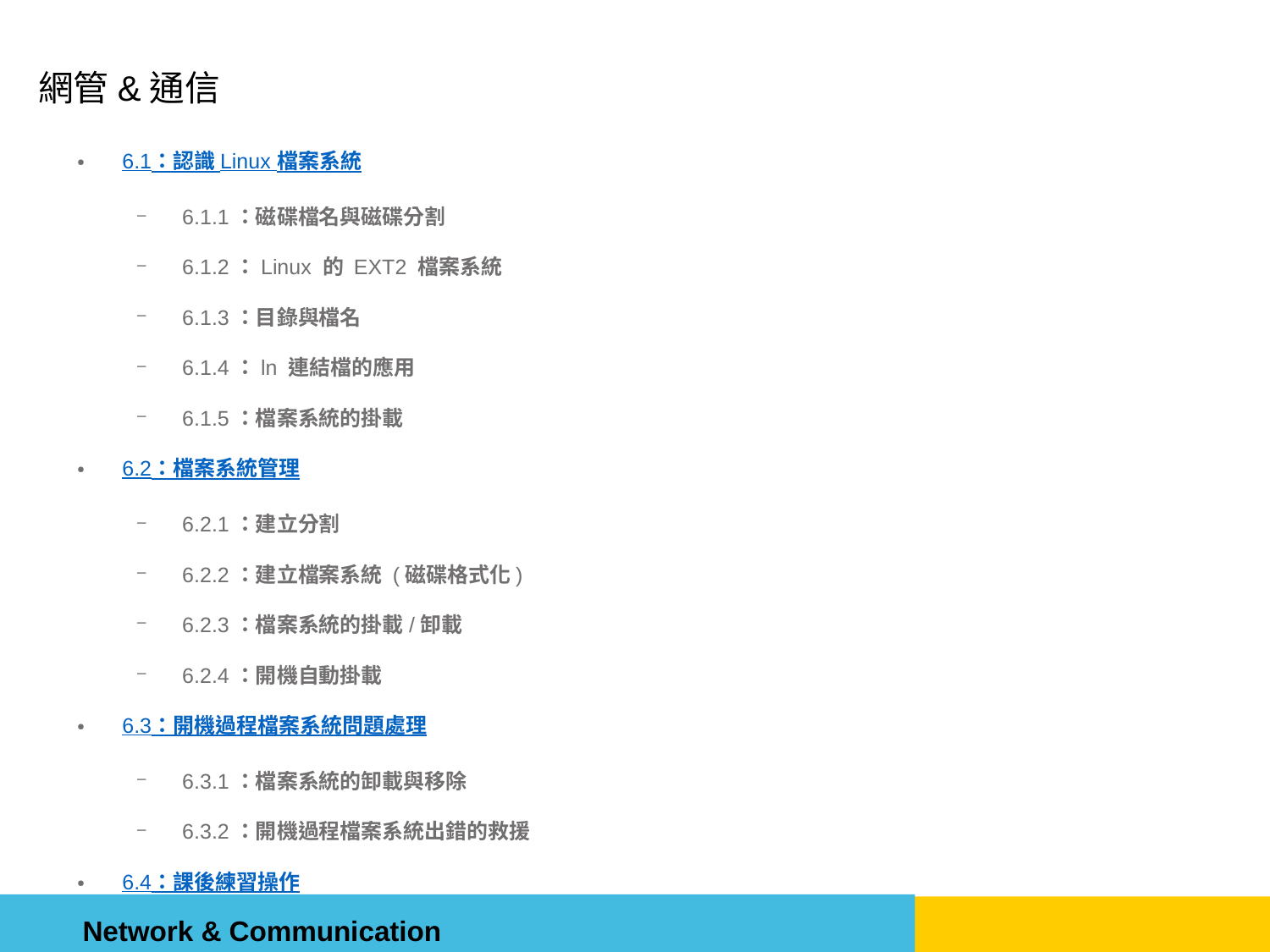

6.1：認識 Linux 檔案系統
6.1.1：磁碟檔名與磁碟分割
6.1.2：Linux 的 EXT2 檔案系統
6.1.3：目錄與檔名
6.1.4：ln 連結檔的應用
6.1.5：檔案系統的掛載
6.2：檔案系統管理
6.2.1：建立分割
6.2.2：建立檔案系統 (磁碟格式化)
6.2.3：檔案系統的掛載/卸載
6.2.4：開機自動掛載
6.3：開機過程檔案系統問題處理
6.3.1：檔案系統的卸載與移除
6.3.2：開機過程檔案系統出錯的救援
6.4：課後練習操作